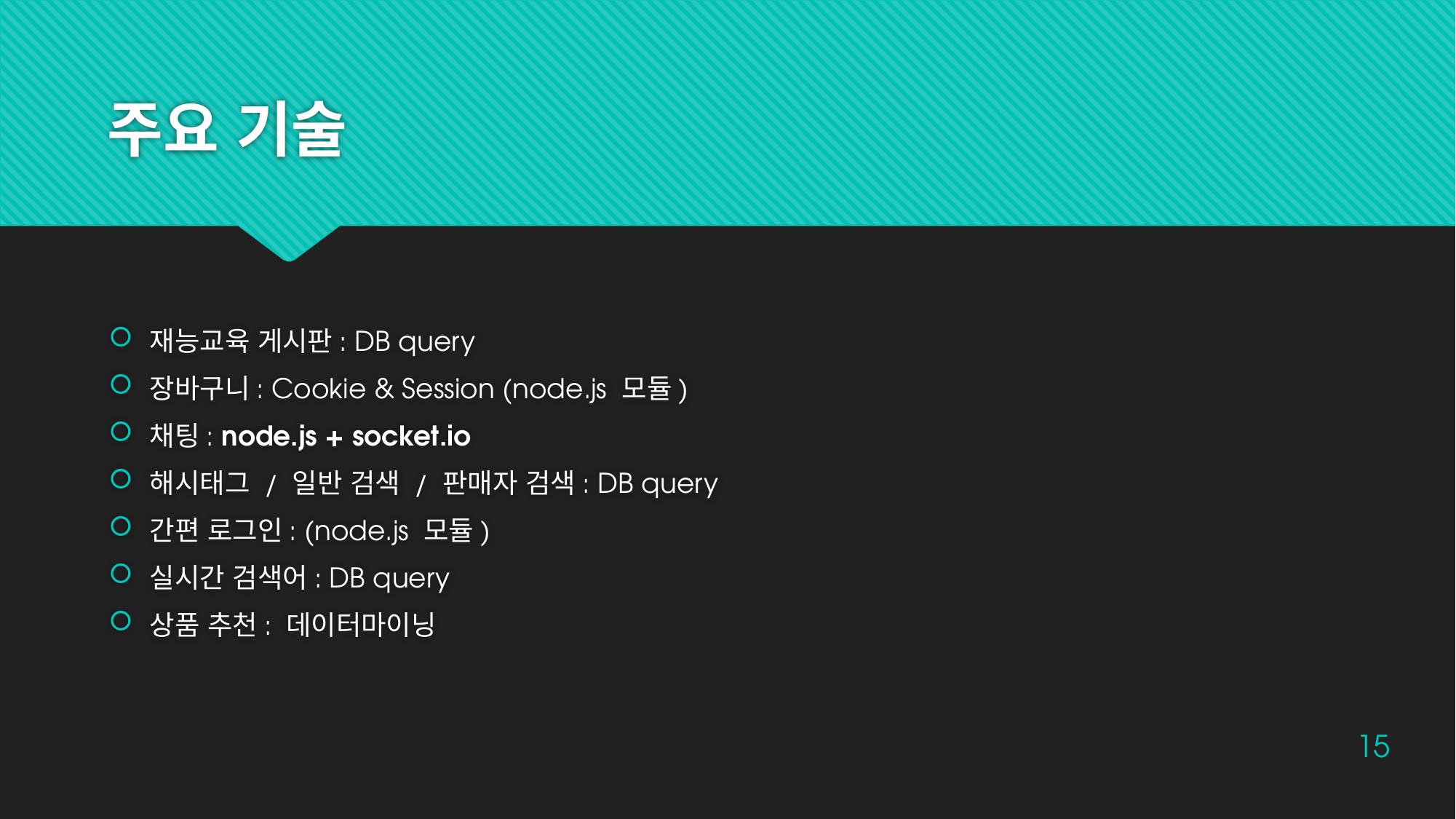

# 주요 기술
재능교육 게시판: DB query
장바구니: Cookie & Session (node.js 모듈)
채팅: node.js + socket.io
해시태그 / 일반 검색 / 판매자 검색: DB query
간편 로그인: (node.js 모듈)
실시간 검색어: DB query
상품 추천: 데이터마이닝
15